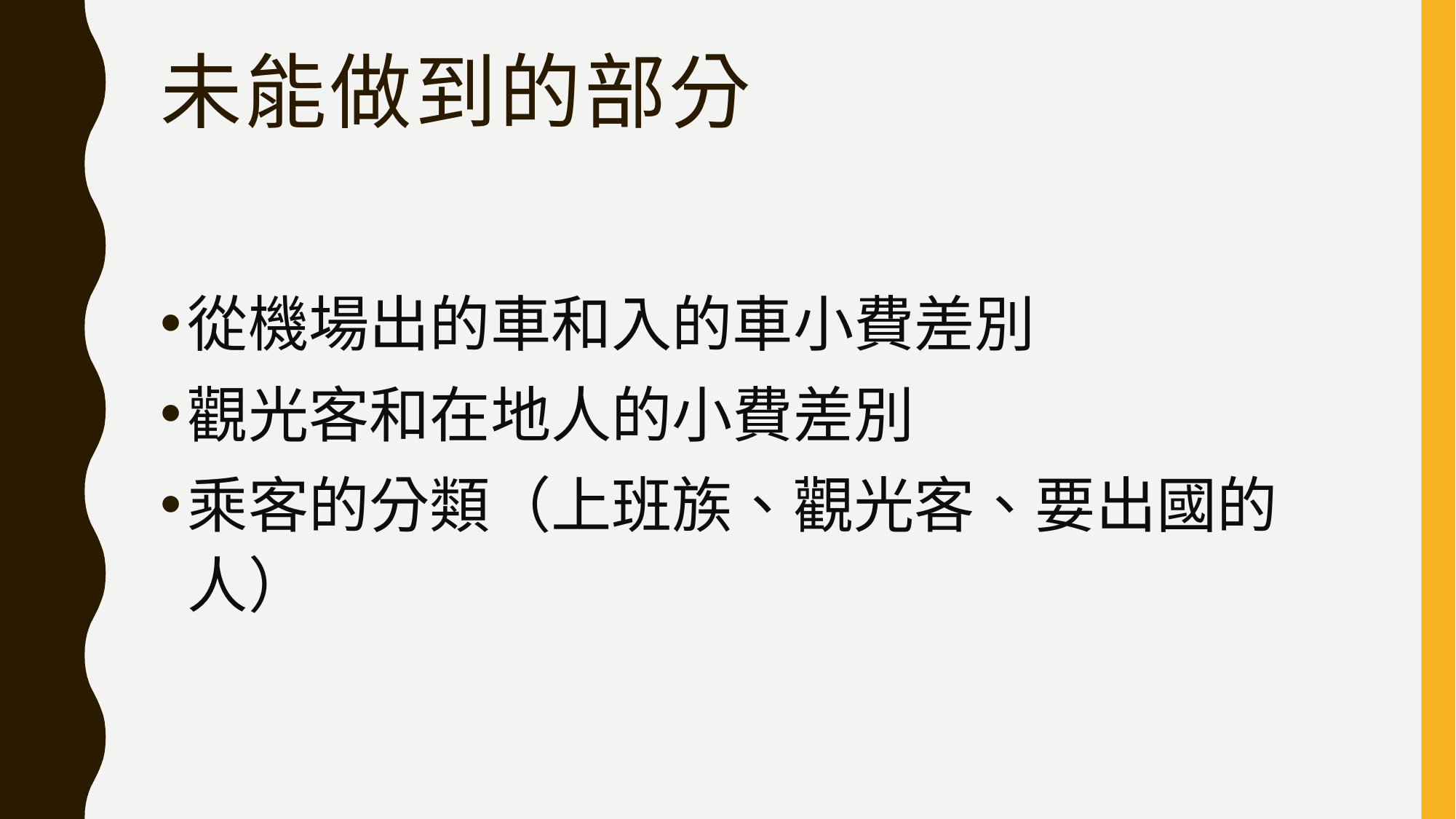

# 未能做到的部分
從機場出的車和入的車小費差別
觀光客和在地人的小費差別
乘客的分類（上班族、觀光客、要出國的人）